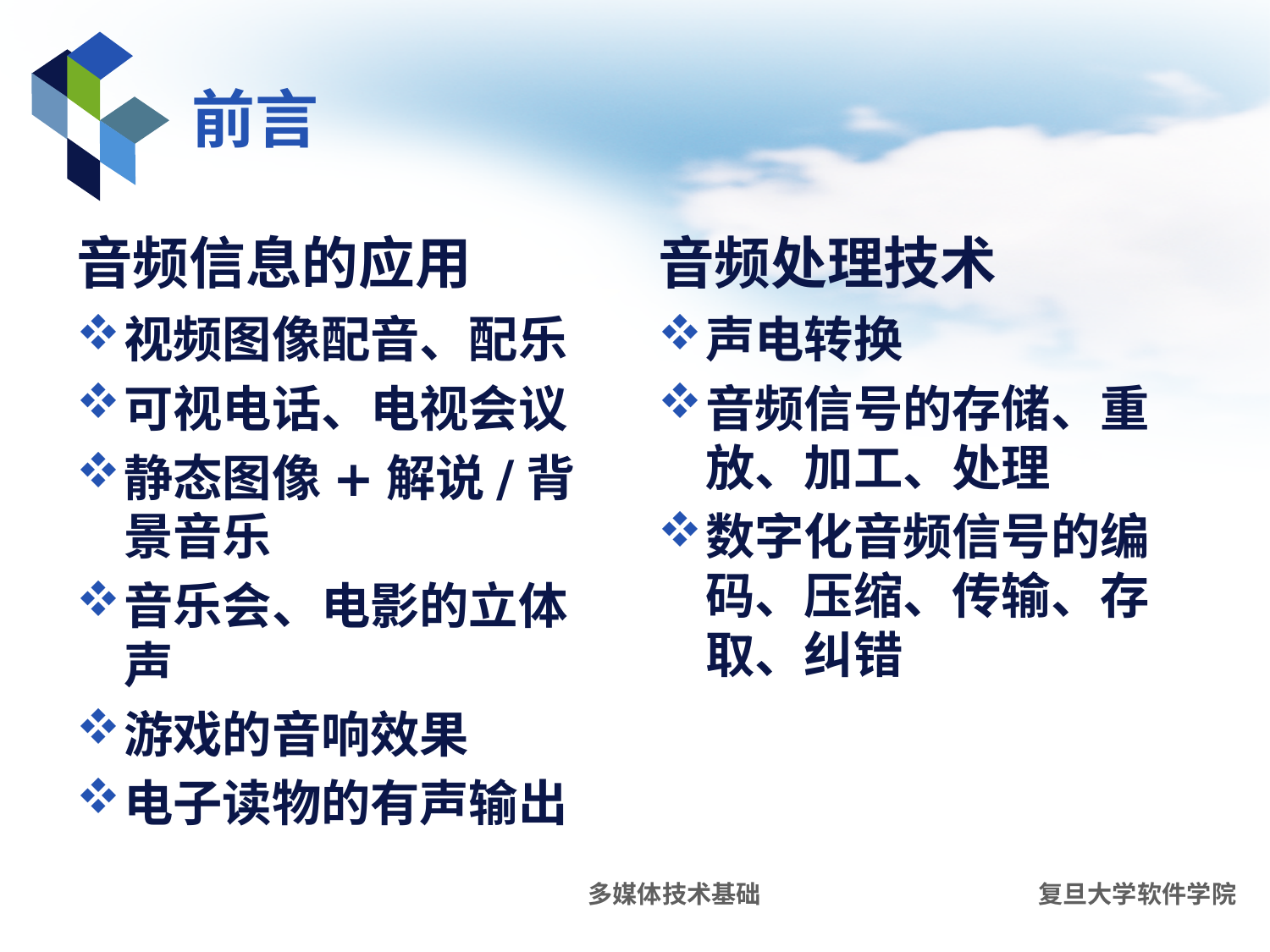

# 前言
音频信息的应用
音频处理技术
视频图像配音、配乐
可视电话、电视会议
静态图像+解说/背景音乐
音乐会、电影的立体声
游戏的音响效果
电子读物的有声输出
声电转换
音频信号的存储、重放、加工、处理
数字化音频信号的编码、压缩、传输、存取、纠错

多媒体技术基础